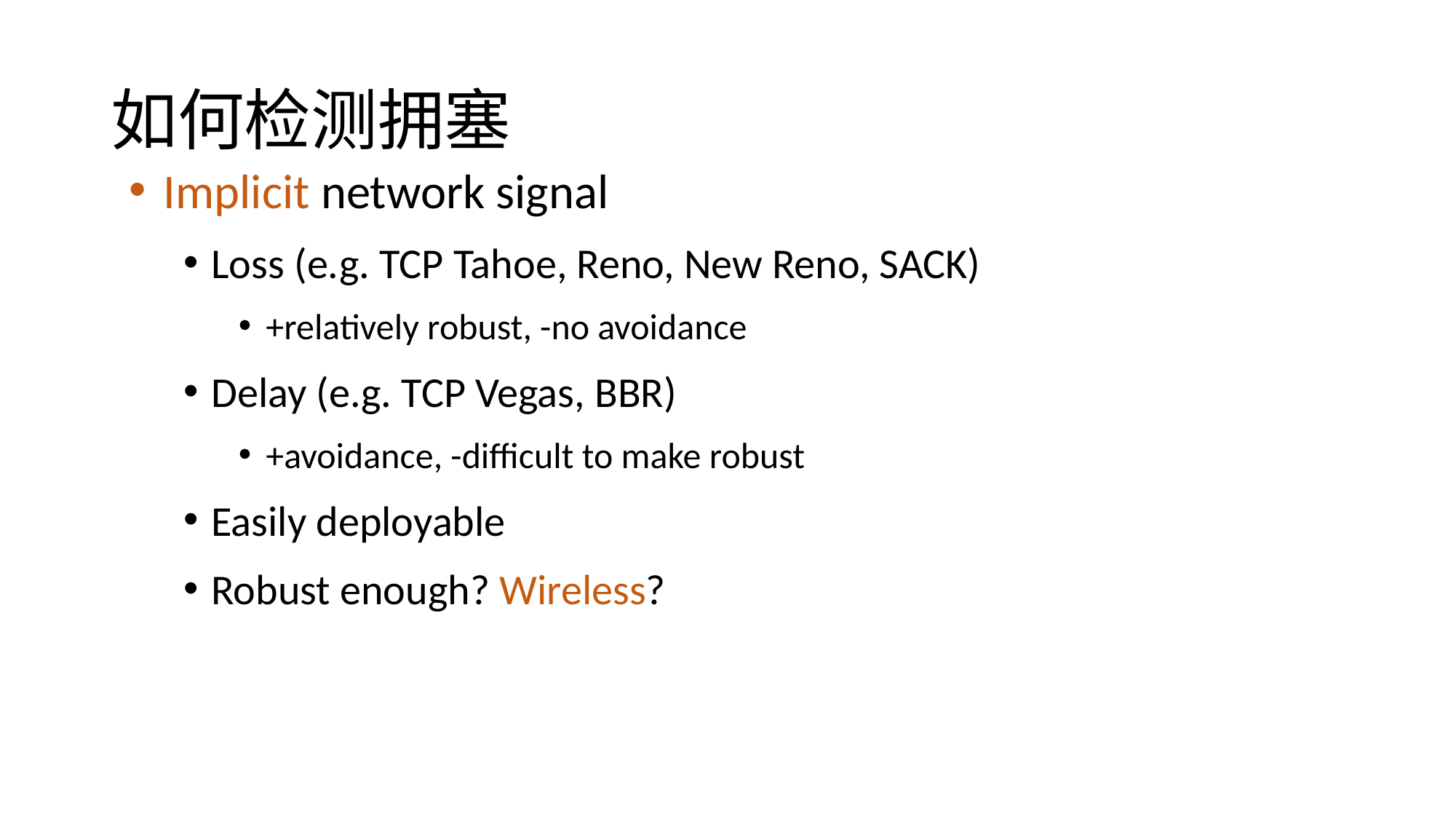

# 如何检测拥塞
Implicit network signal
Loss (e.g. TCP Tahoe, Reno, New Reno, SACK)
+relatively robust, -no avoidance
Delay (e.g. TCP Vegas, BBR)
+avoidance, -difficult to make robust
Easily deployable
Robust enough? Wireless?
74